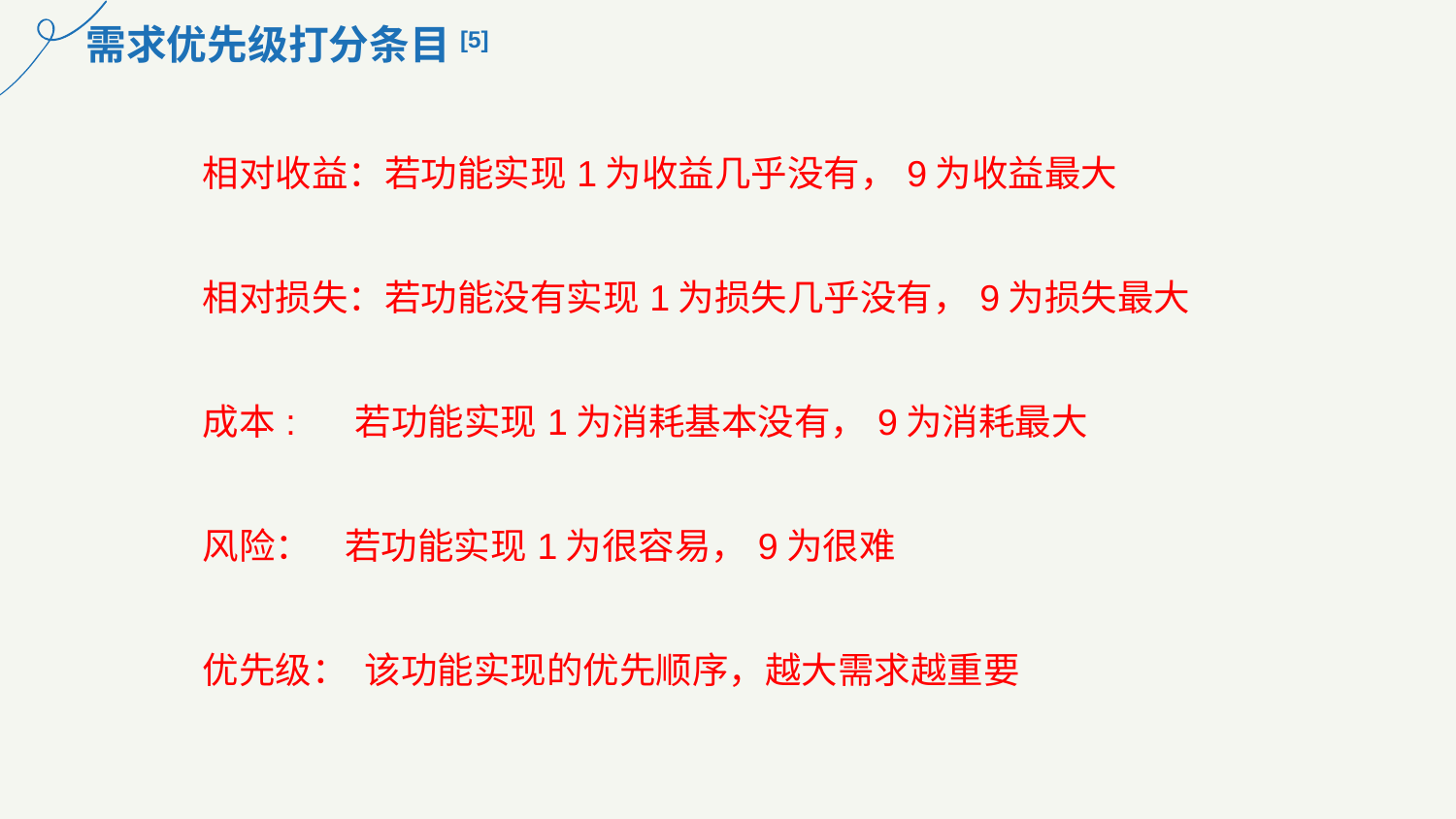

需求优先级打分条目[5]
| 相对收益：若功能实现1为收益几乎没有，9为收益最大 |
| --- |
| 相对损失：若功能没有实现1为损失几乎没有，9为损失最大 |
| 成本: 若功能实现1为消耗基本没有，9为消耗最大 |
| 风险： 若功能实现1为很容易，9为很难 |
| 优先级： 该功能实现的优先顺序，越大需求越重要 |